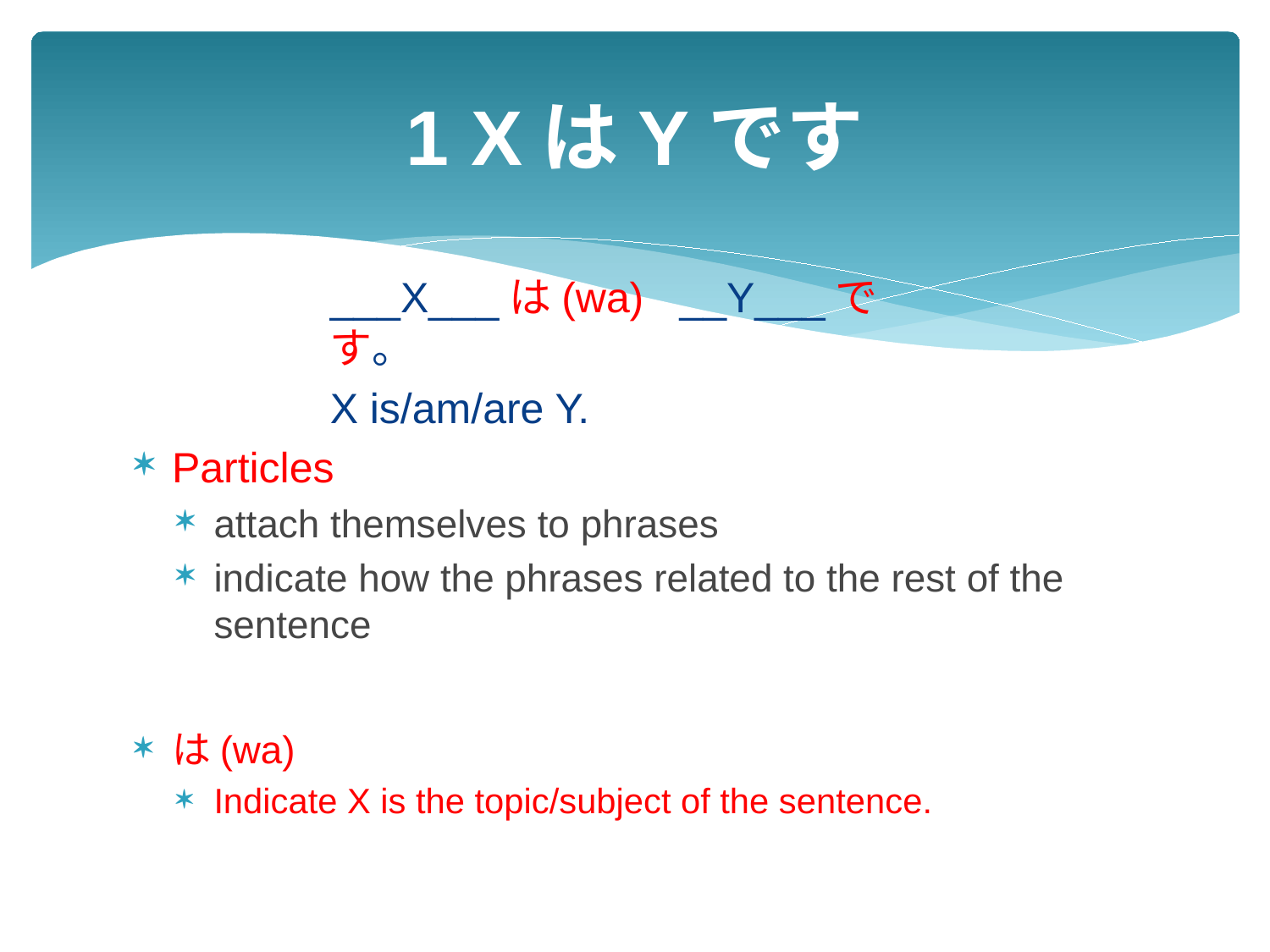

# 1 XはYです
___X___は(wa)   __Y___です。
X is/am/are Y.
Particles
attach themselves to phrases
indicate how the phrases related to the rest of the sentence

は(wa)
Indicate X is the topic/subject of the sentence.